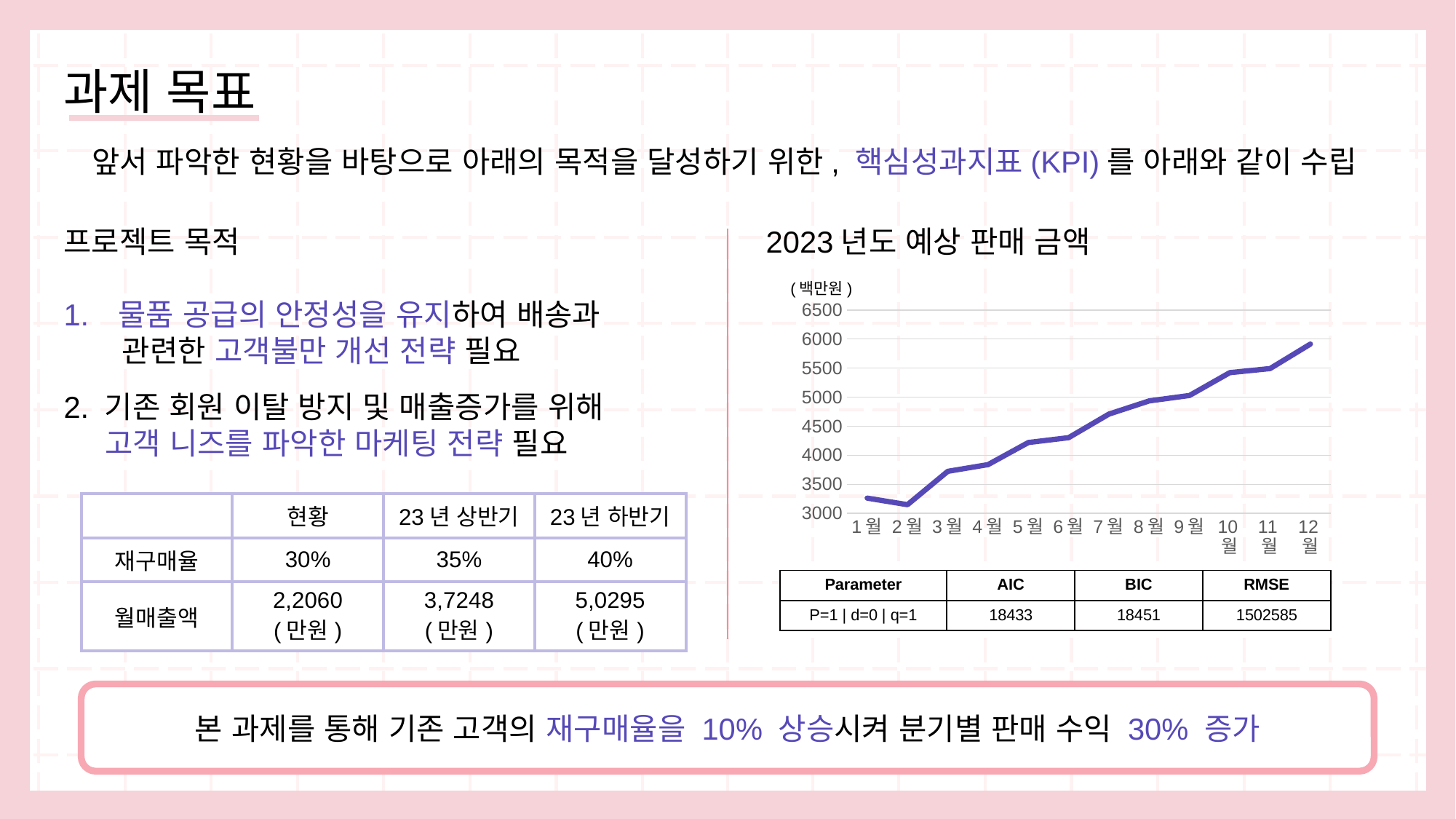

과제 목표
앞서 파악한 현황을 바탕으로 아래의 목적을 달성하기 위한, 핵심성과지표(KPI)를 아래와 같이 수립
프로젝트 목적 		                                           2023년도 예상 판매 금액

물품 공급의 안정성을 유지하여 배송과
      관련한 고객불만 개선 전략 필요

2. 기존 회원 이탈 방지 및 매출증가를 위해
    고객 니즈를 파악한 마케팅 전략 필요

(백만원)

### Chart

| Category | 계열 1 | 계열 2 | 계열 3 |
|---|---|---|---|
| 1월 | 3263.0 | 2.4 | 2.0 |
| 2월 | 3150.0 | 4.4 | 2.0 |
| 3월 | 3724.0 | 1.8 | 3.0 |
| 4월 | 3839.0 | 2.8 | 5.0 |
| 5월 | 4219.0 | None | None |
| 6월 | 4303.0 | None | None |
| 7월 | 4709.0 | None | None |
| 8월 | 4936.0 | None | None |
| 9월 | 5029.0 | None | None |
| 10월 | 5422.0 | None | None |
| 11월 | 5492.0 | None | None |
| 12월 | 5914.0 | None | None |
|  | 현황 | 23년 상반기 | 23년 하반기 |
| --- | --- | --- | --- |
| 재구매율 | 30% | 35% | 40% |
| 월매출액 | 2,2060 (만원) | 3,7248 (만원) | 5,0295 (만원) |
| Parameter | AIC | BIC | RMSE |
| --- | --- | --- | --- |
| P=1 | d=0 | q=1 | 18433 | 18451 | 1502585 |
본 과제를 통해 기존 고객의 재구매율을 10% 상승시켜 분기별 판매 수익 30% 증가